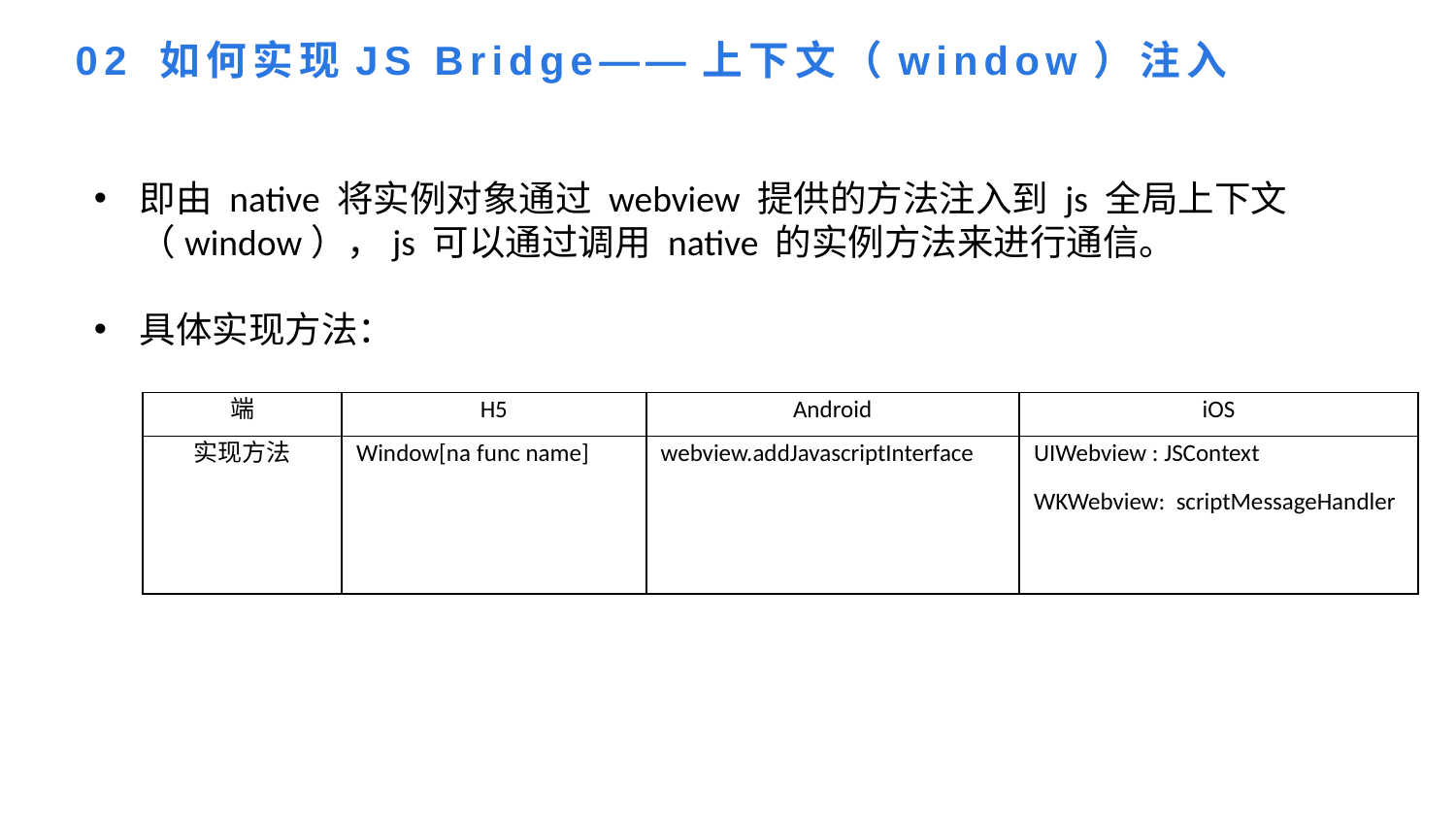

02 如何实现JS Bridge——上下文（window）注入
即由 native 将实例对象通过 webview 提供的方法注入到 js 全局上下文（window），js 可以通过调用 native 的实例方法来进行通信。

具体实现方法：

| 端 | H5 | Android | iOS |
| --- | --- | --- | --- |
| 实现方法 | Window[na func name] | webview.addJavascriptInterface | UIWebview : JSContext WKWebview: scriptMessageHandler |